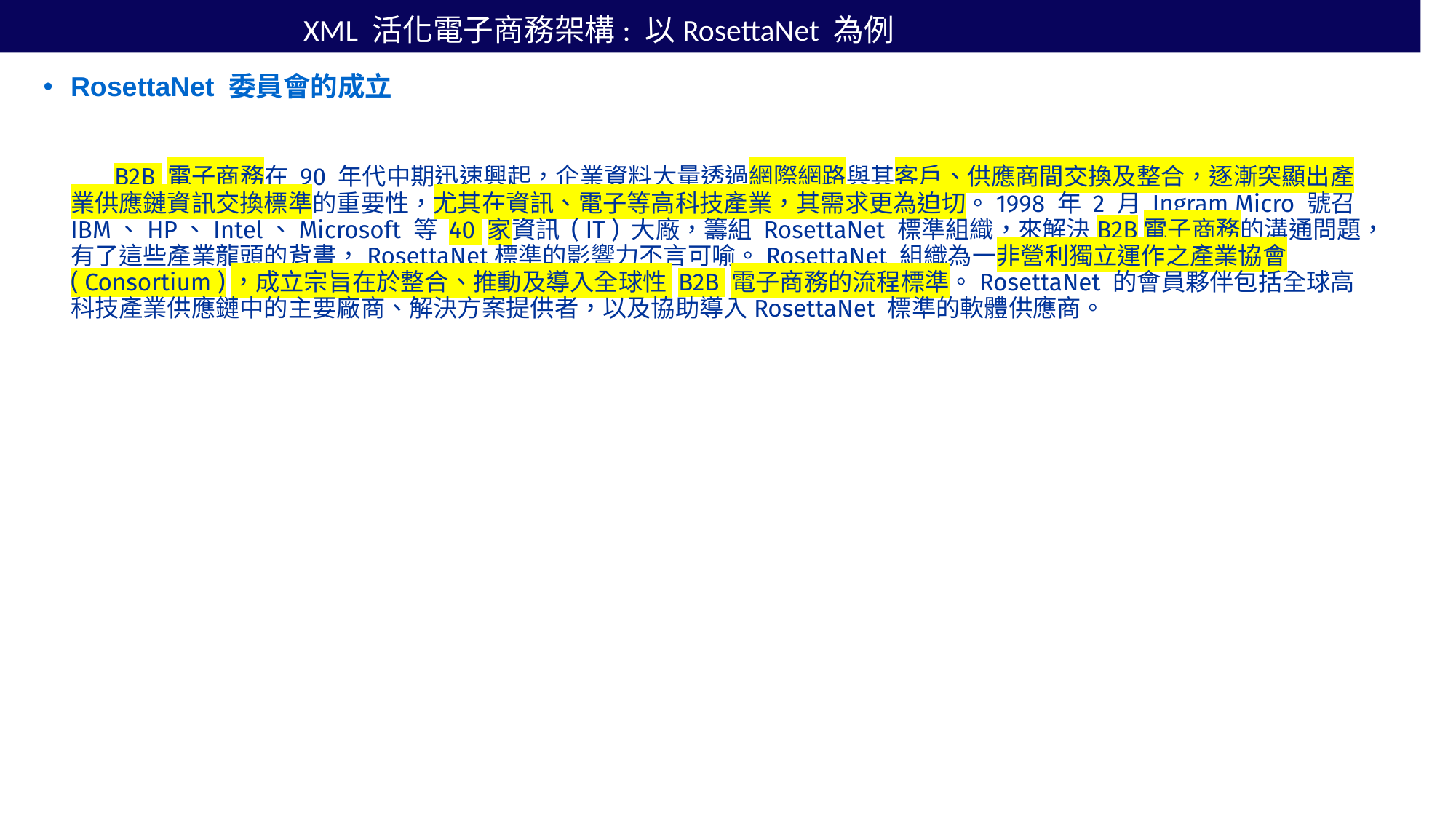

# XML 活化電子商務架構: 以RosettaNet 為例
RosettaNet 委員會的成立

      B2B 電子商務在 90 年代中期迅速興起，企業資料大量透過網際網路與其客戶、供應商間交換及整合，逐漸突顯出產業供應鏈資訊交換標準的重要性，尤其在資訊、電子等高科技產業，其需求更為迫切。1998 年 2 月 Ingram Micro 號召 IBM、HP、Intel、Microsoft 等 40 家資訊 ( IT ) 大廠，籌組 RosettaNet 標準組織，來解決B2B電子商務的溝通問題，有了這些產業龍頭的背書，RosettaNet標準的影響力不言可喻。RosettaNet 組織為一非營利獨立運作之產業協會 ( Consortium )，成立宗旨在於整合、推動及導入全球性 B2B 電子商務的流程標準。RosettaNet 的會員夥伴包括全球高科技產業供應鏈中的主要廠商、解決方案提供者，以及協助導入RosettaNet 標準的軟體供應商。